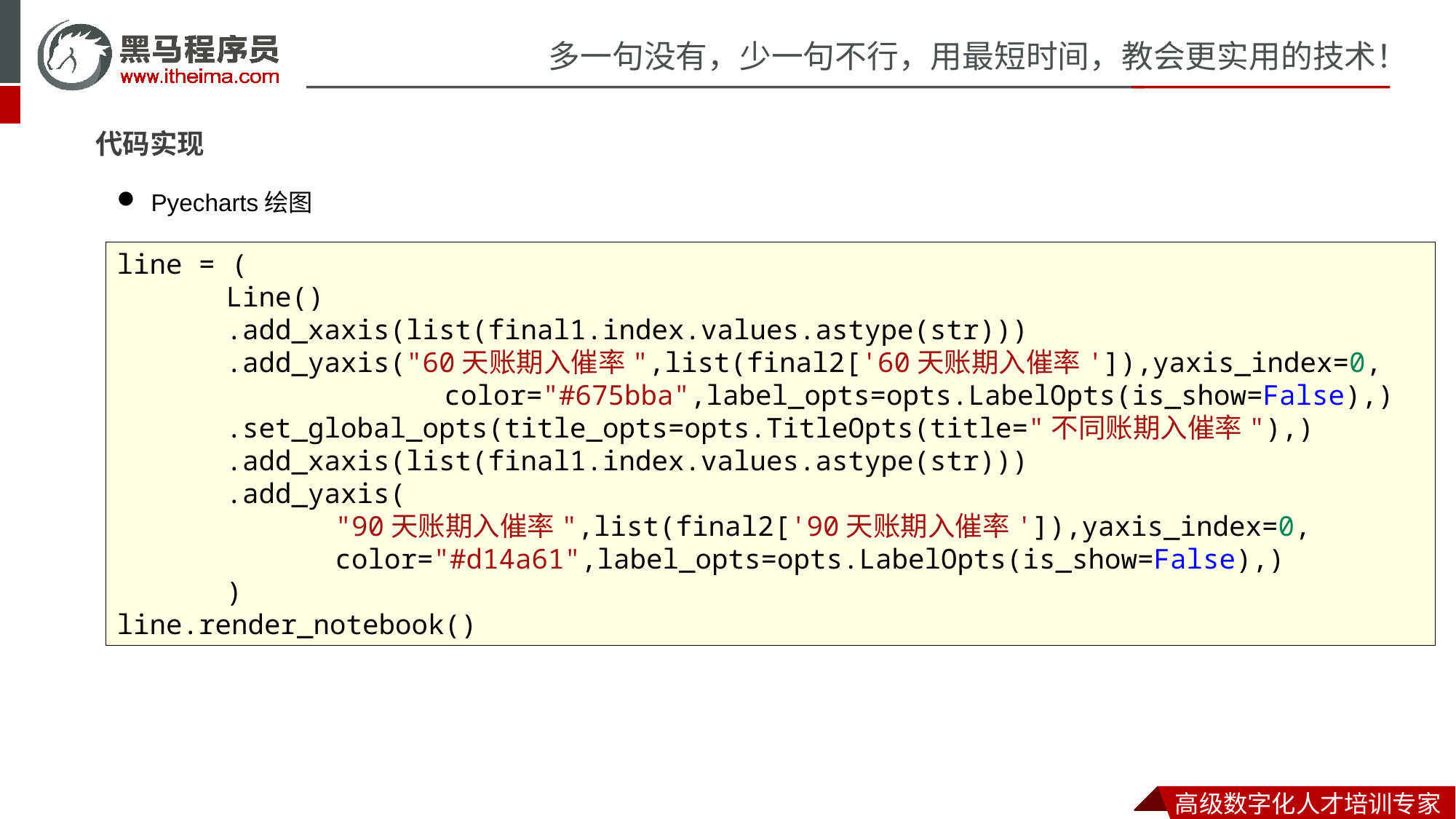

代码实现
Pyecharts绘图

line = (
	Line()
	.add_xaxis(list(final1.index.values.astype(str)))
	.add_yaxis("60天账期入催率",list(final2['60天账期入催率']),yaxis_index=0,
			color="#675bba",label_opts=opts.LabelOpts(is_show=False),)
	.set_global_opts(title_opts=opts.TitleOpts(title="不同账期入催率"),)
	.add_xaxis(list(final1.index.values.astype(str)))
	.add_yaxis(
		"90天账期入催率",list(final2['90天账期入催率']),yaxis_index=0,
		color="#d14a61",label_opts=opts.LabelOpts(is_show=False),)
	)
line.render_notebook()